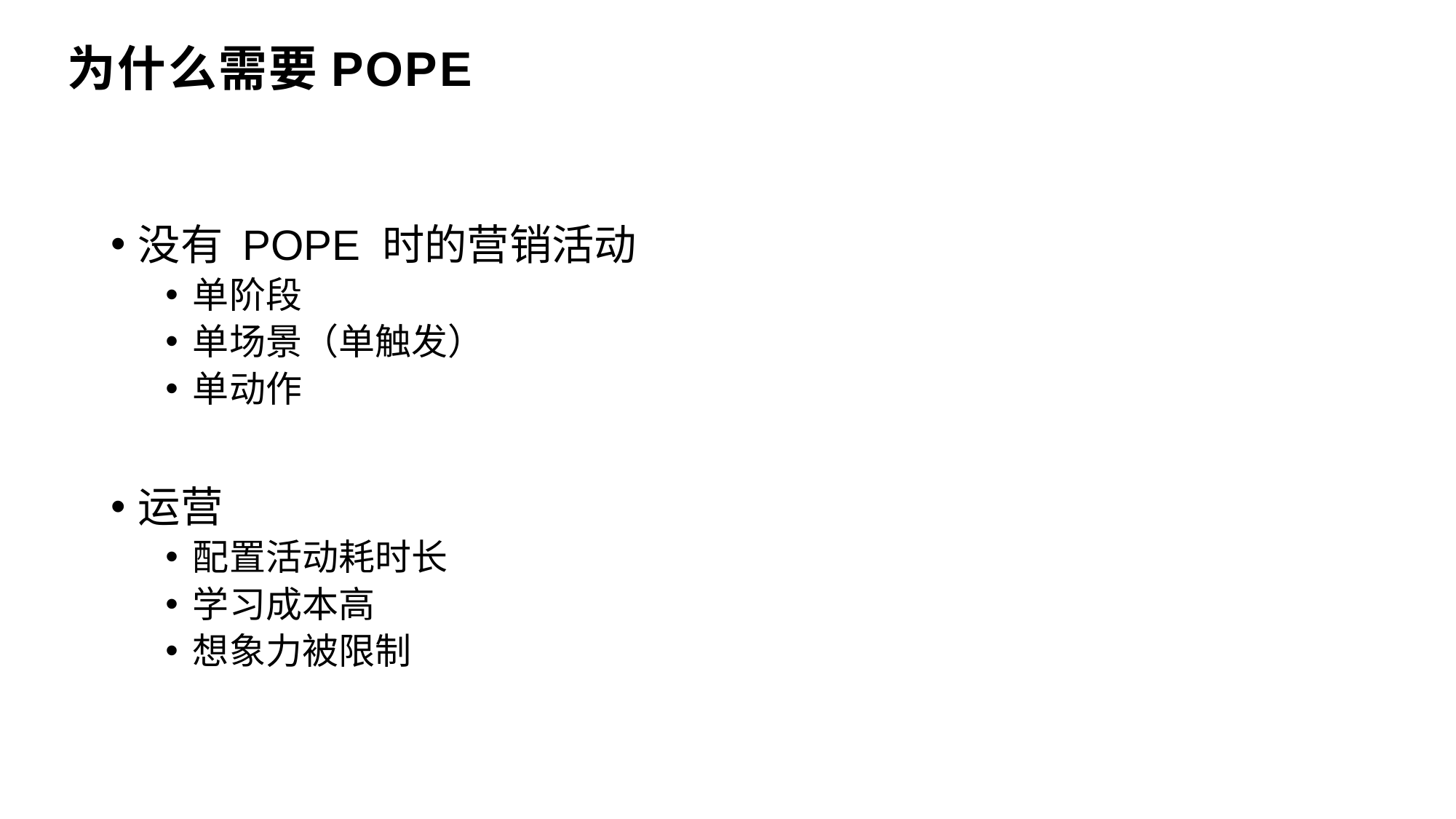

为什么需要POPE
没有 POPE 时的营销活动
单阶段
单场景（单触发）
单动作

运营
配置活动耗时长
学习成本高
想象力被限制